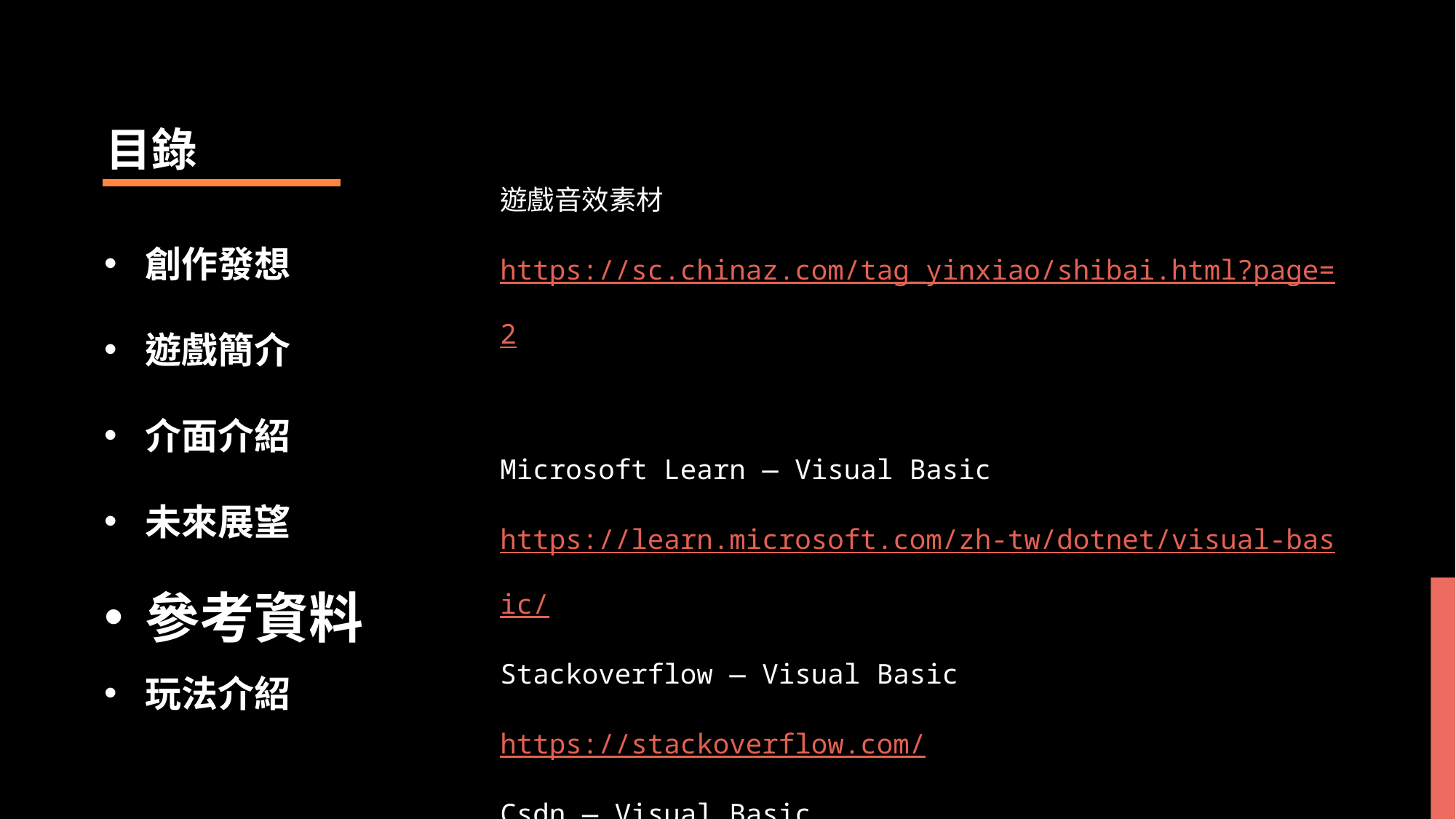

目錄
遊戲音效素材
https://sc.chinaz.com/tag_yinxiao/shibai.html?page=2
Microsoft Learn ― Visual Basic
https://learn.microsoft.com/zh-tw/dotnet/visual-basic/
Stackoverflow ― Visual Basic
https://stackoverflow.com/
Csdn ― Visual Basic
https://blog.csdn.net/ayyck64202/article/details/101288139
創作發想
遊戲簡介
介面介紹
未來展望
參考資料
玩法介紹